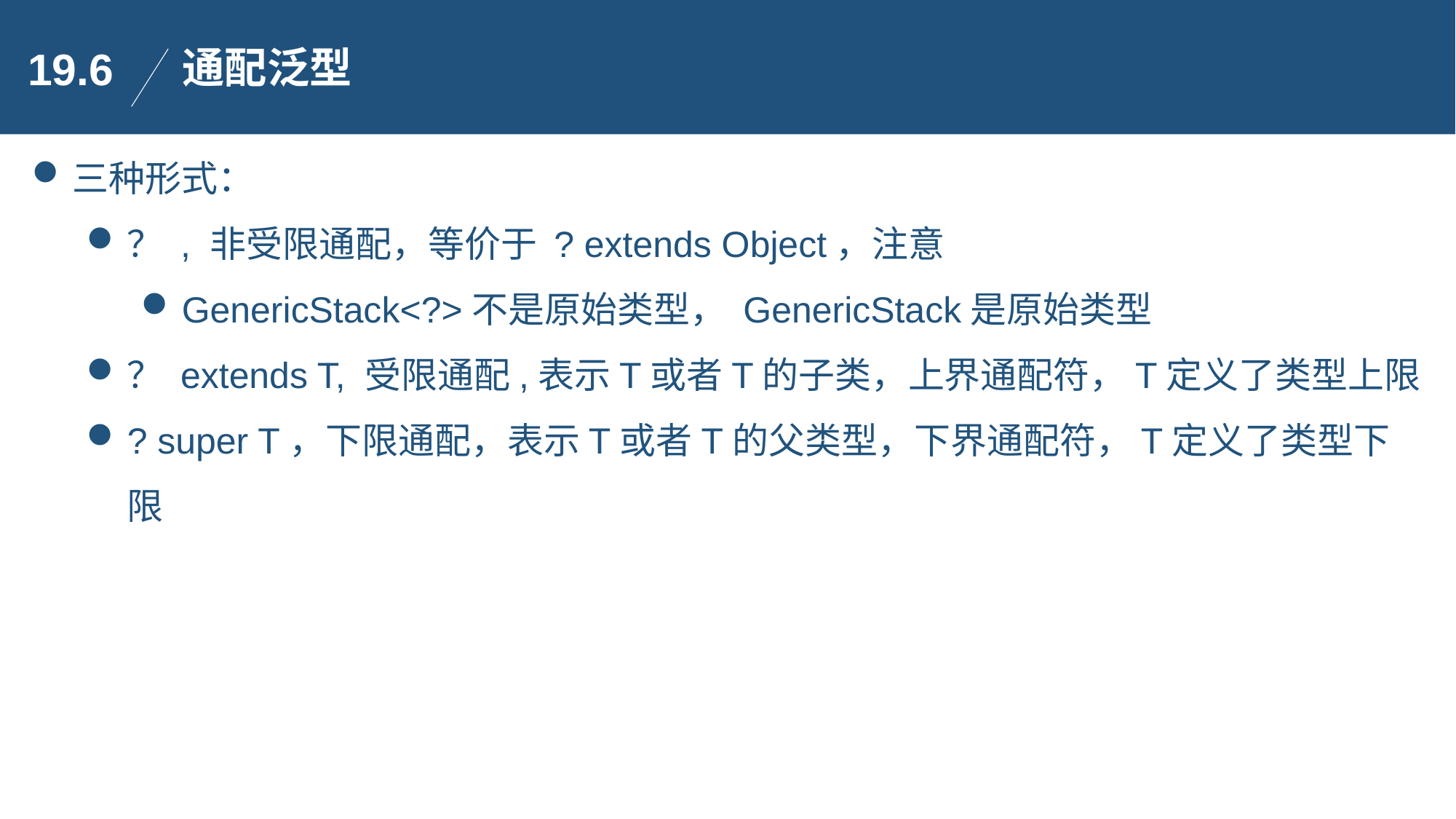

通配泛型
19.6
三种形式：
？ , 非受限通配，等价于 ? extends Object，注意
GenericStack<?>不是原始类型， GenericStack是原始类型
？ extends T, 受限通配,表示T或者T的子类，上界通配符，T定义了类型上限
? super T，下限通配，表示T或者T的父类型，下界通配符，T定义了类型下限